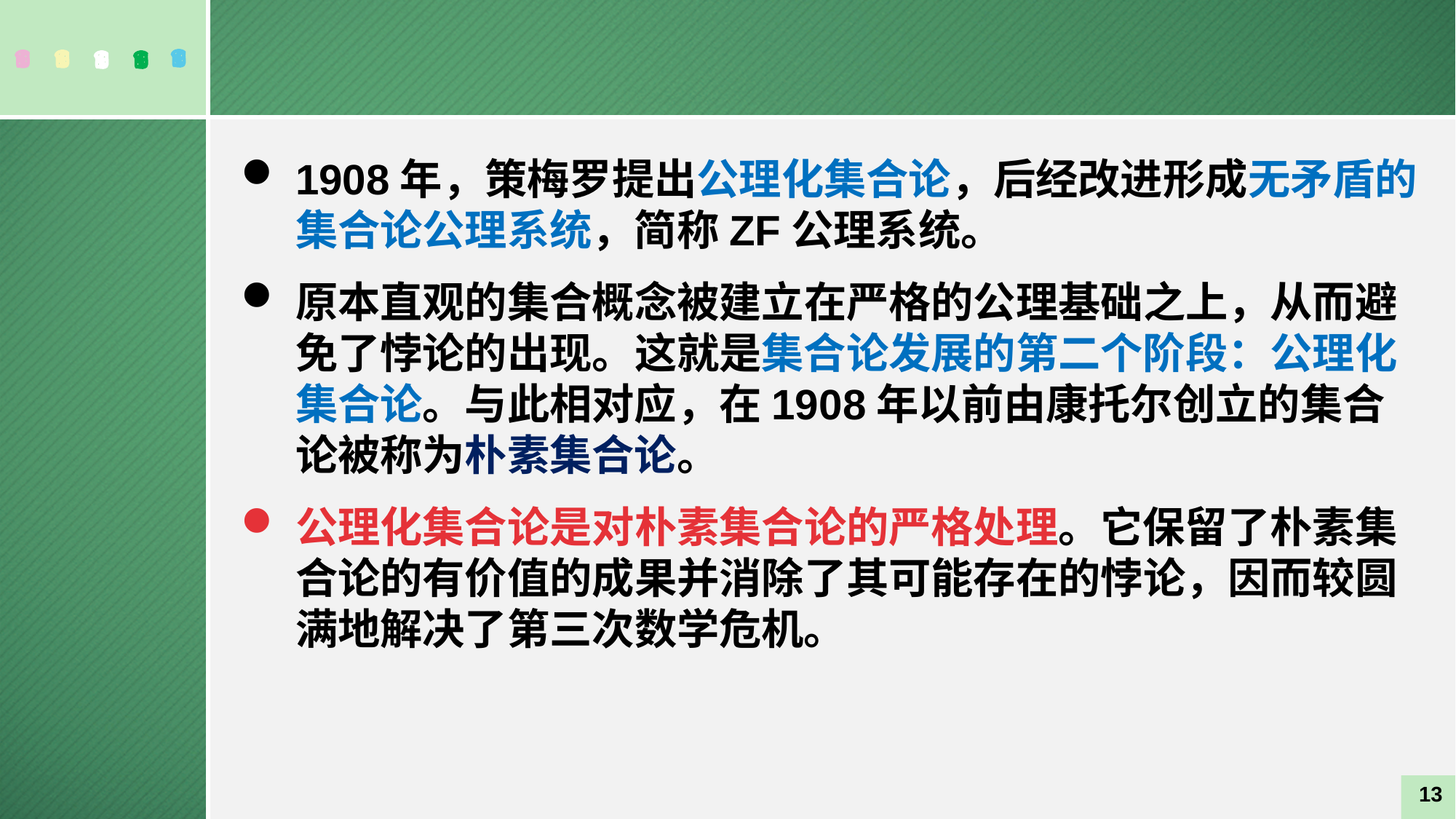

1908年，策梅罗提出公理化集合论，后经改进形成无矛盾的集合论公理系统，简称ZF公理系统。
原本直观的集合概念被建立在严格的公理基础之上，从而避免了悖论的出现。这就是集合论发展的第二个阶段：公理化集合论。与此相对应，在1908年以前由康托尔创立的集合论被称为朴素集合论。
公理化集合论是对朴素集合论的严格处理。它保留了朴素集合论的有价值的成果并消除了其可能存在的悖论，因而较圆满地解决了第三次数学危机。
13